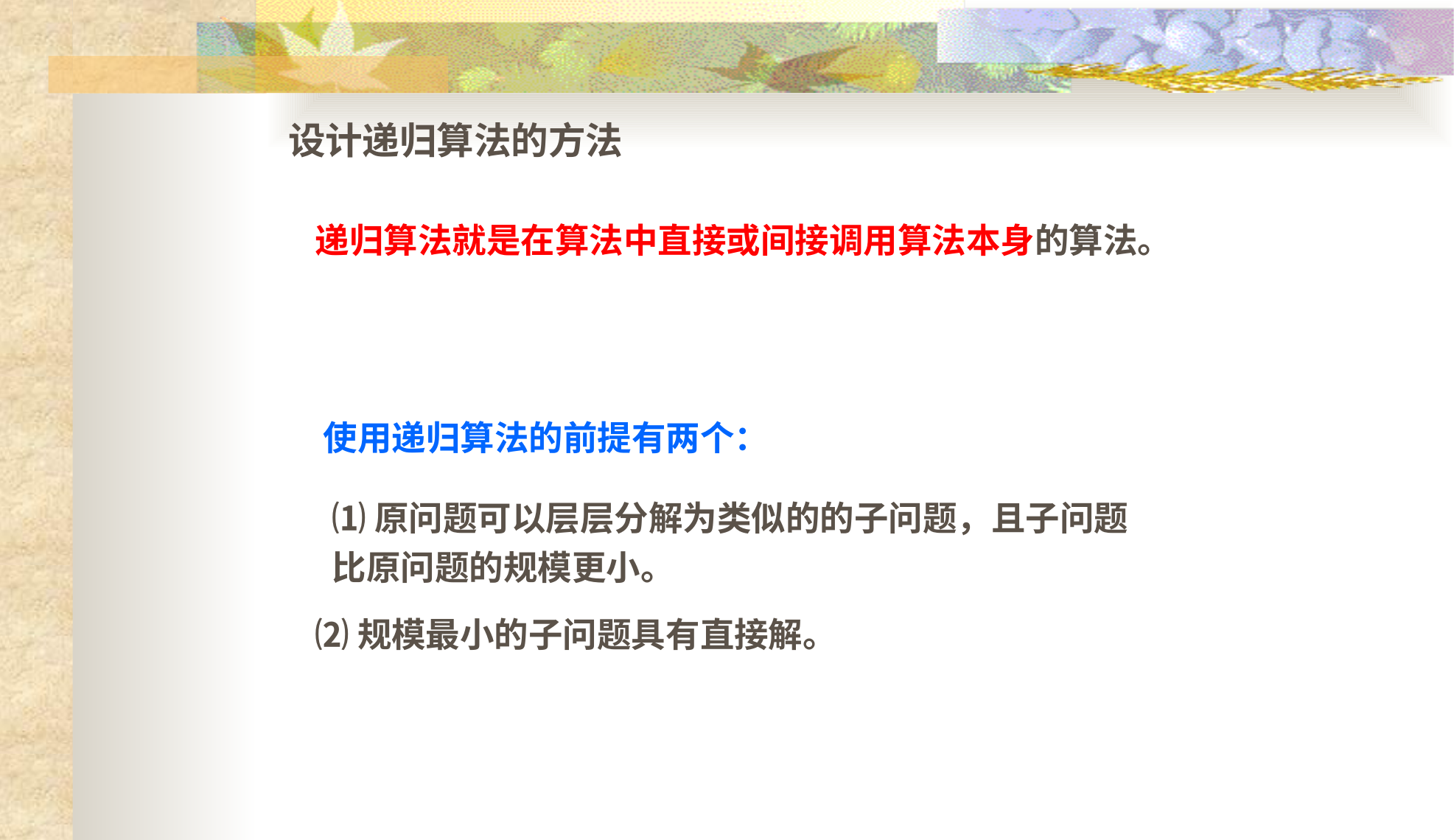

设计递归算法的方法
 递归算法就是在算法中直接或间接调用算法本身的算法。
使用递归算法的前提有两个：
⑴原问题可以层层分解为类似的的子问题，且子问题比原问题的规模更小。
  ⑵规模最小的子问题具有直接解。